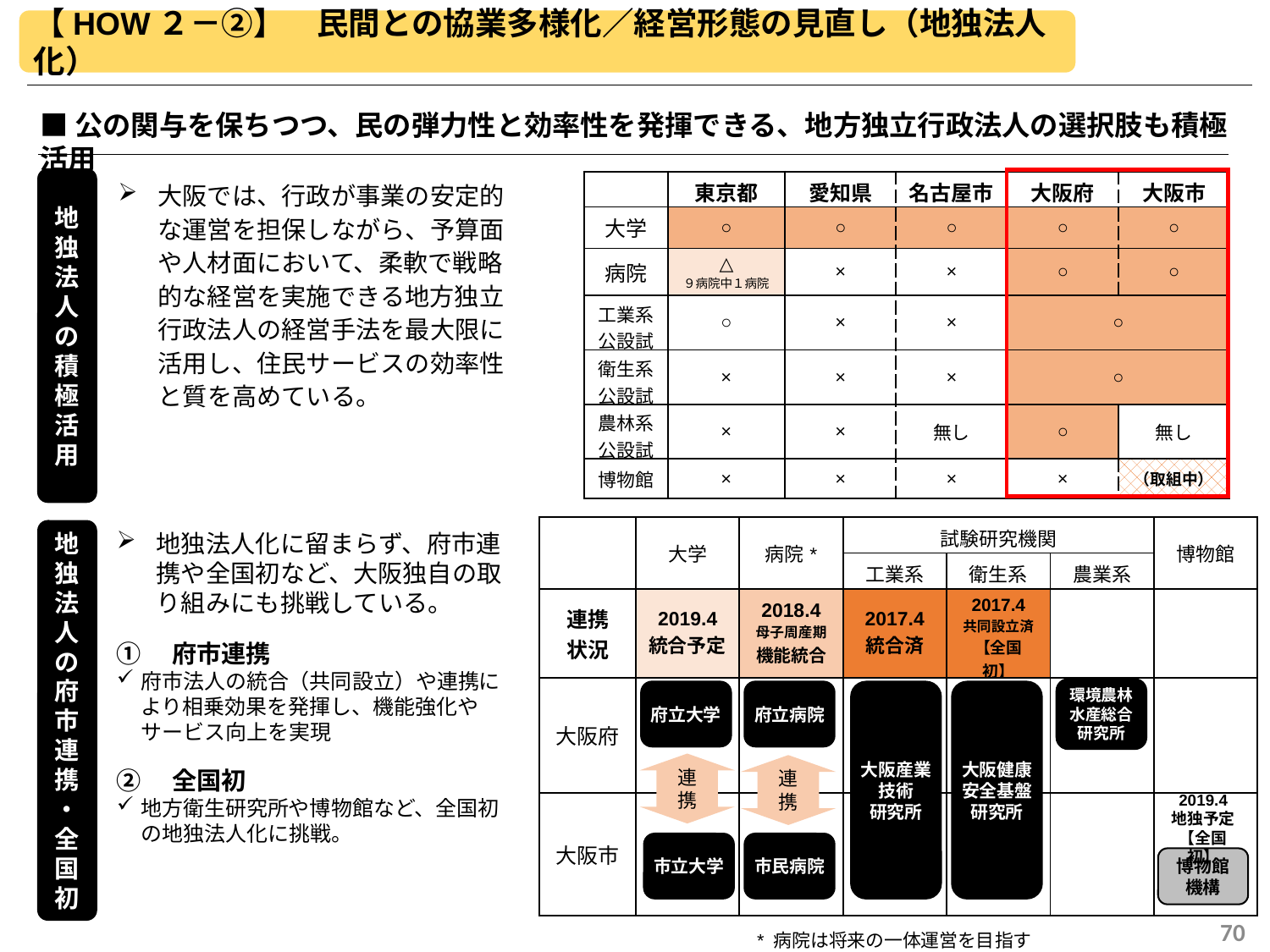

【HOW２－②】　民間との協業多様化／経営形態の見直し（地独法人化）
■公の関与を保ちつつ、民の弾力性と効率性を発揮できる、地方独立行政法人の選択肢も積極活用
地独法人の積極活用

大阪では、行政が事業の安定的な運営を担保しながら、予算面や人材面において、柔軟で戦略的な経営を実施できる地方独立行政法人の経営手法を最大限に活用し、住民サービスの効率性と質を高めている。
|  | 東京都 | 愛知県 | 名古屋市 | 大阪府 | 大阪市 |
| --- | --- | --- | --- | --- | --- |
| 大学 | ○ | ○ | ○ | ○ | ○ |
| 病院 | △ ９病院中１病院 | × | × | ○ | ○ |
| 工業系 公設試 | ○ | × | × | ○ |  |
| 衛生系 公設試 | × | × | × | ○ |  |
| 農林系 公設試 | × | × | 無し | ○ | 無し |
| 博物館 | × | × | × | × | （取組中） |
|  | 大学 | 病院\* | 試験研究機関 |  |  | 博物館 |
| --- | --- | --- | --- | --- | --- | --- |
|  |  |  | 工業系 | 衛生系 | 農業系 |  |
| 連携 状況 | 2019.4 統合予定 | 2018.4 母子周産期 機能統合 | 2017.4 統合済 | 2017.4 共同設立済 【全国初】 |  |  |
| 大阪府 |  |  |  |  |  |  |
| 大阪市 |  |  |  |  |  |  |
地独法人の府市連携
・全国初
地独法人化に留まらず、府市連携や全国初など、大阪独自の取り組みにも挑戦している。

①　府市連携
府市法人の統合（共同設立）や連携により相乗効果を発揮し、機能強化やサービス向上を実現

②　全国初
地方衛生研究所や博物館など、全国初の地独法人化に挑戦。
環境農林
水産総合
研究所
府立大学
府立病院
大阪産業
技術
研究所
大阪健康
安全基盤
研究所
連携
連携
2019.4
地独予定
【全国初】
市立大学
市民病院
博物館
機構
70
* 病院は将来の一体運営を目指す